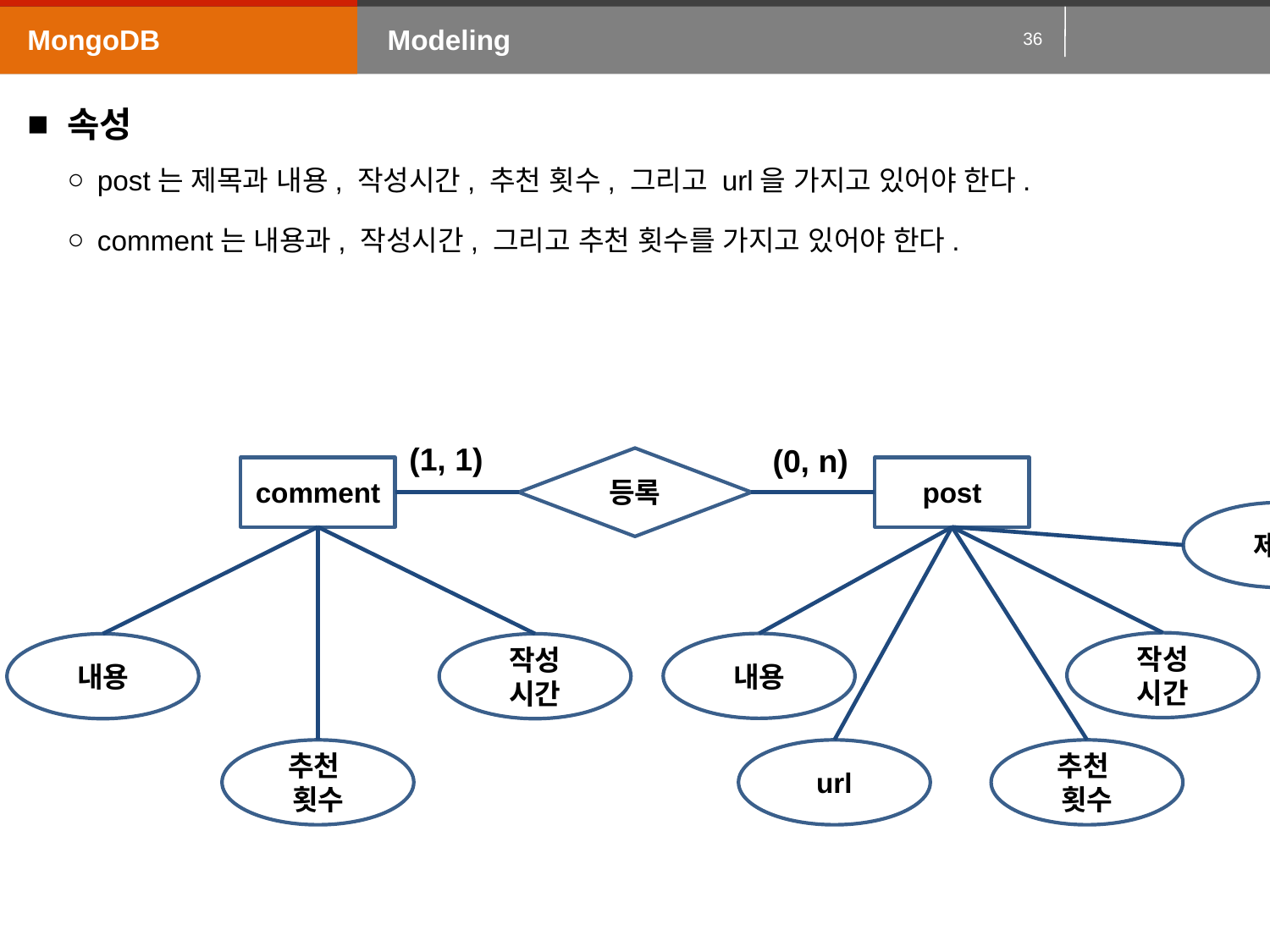

MongoDB
Modeling
속성
post는 제목과 내용, 작성시간, 추천 횟수, 그리고 url을 가지고 있어야 한다.
comment는 내용과, 작성시간, 그리고 추천 횟수를 가지고 있어야 한다.
(1, 1)
(0, n)
등록
comment
post
작성
시간
내용
내용
작성
시간
추천
횟수
url
추천
횟수
제목